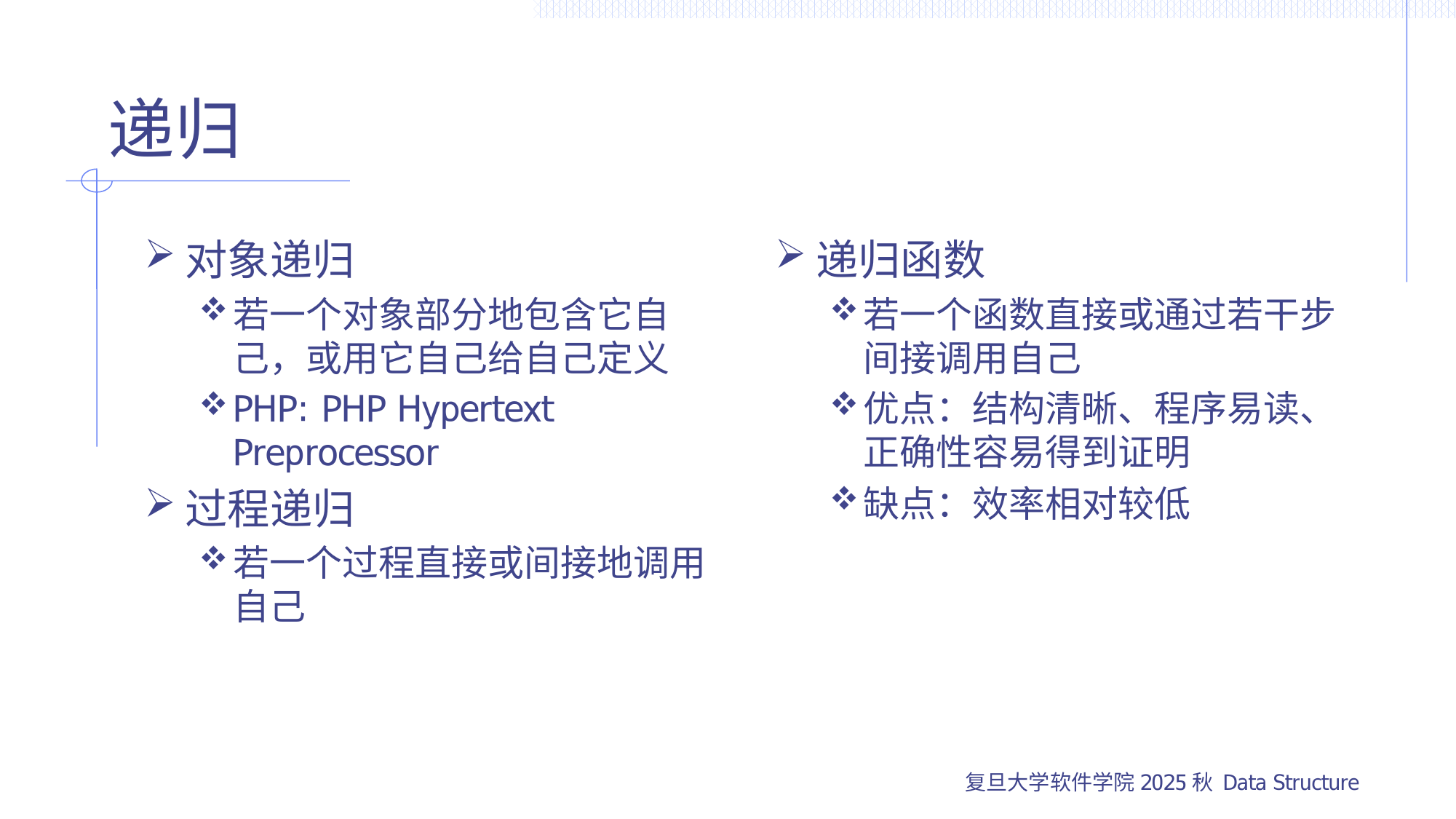

# 递归
对象递归
若一个对象部分地包含它自己，或用它自己给自己定义
PHP: PHP Hypertext Preprocessor
过程递归
若一个过程直接或间接地调用自己

递归函数
若一个函数直接或通过若干步间接调用自己
优点：结构清晰、程序易读、正确性容易得到证明
缺点：效率相对较低